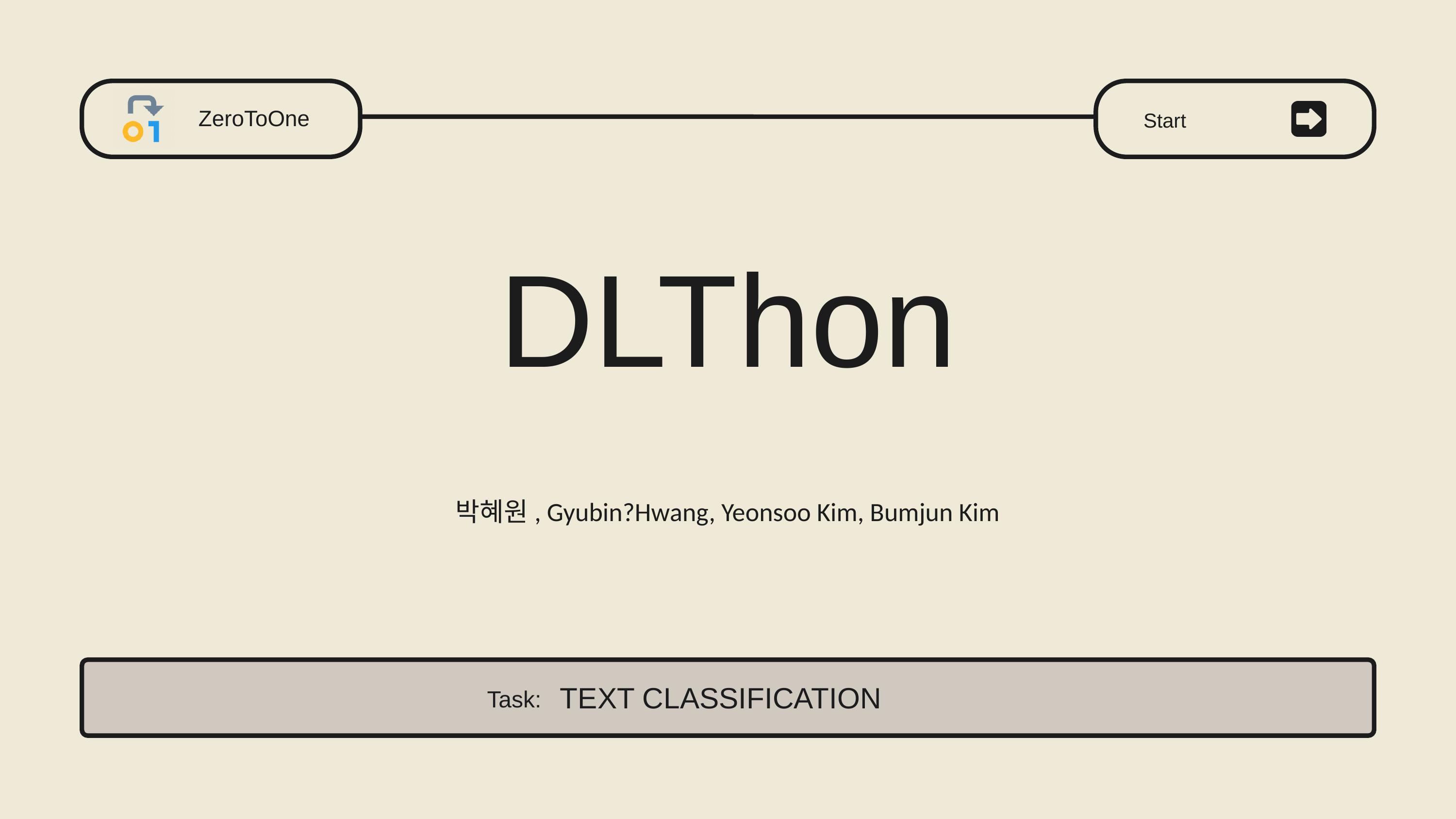

ZeroToOne
Start

DLThon
박혜원, Gyubin?Hwang, Yeonsoo Kim, Bumjun Kim

TEXT CLASSIFICATION
Task: